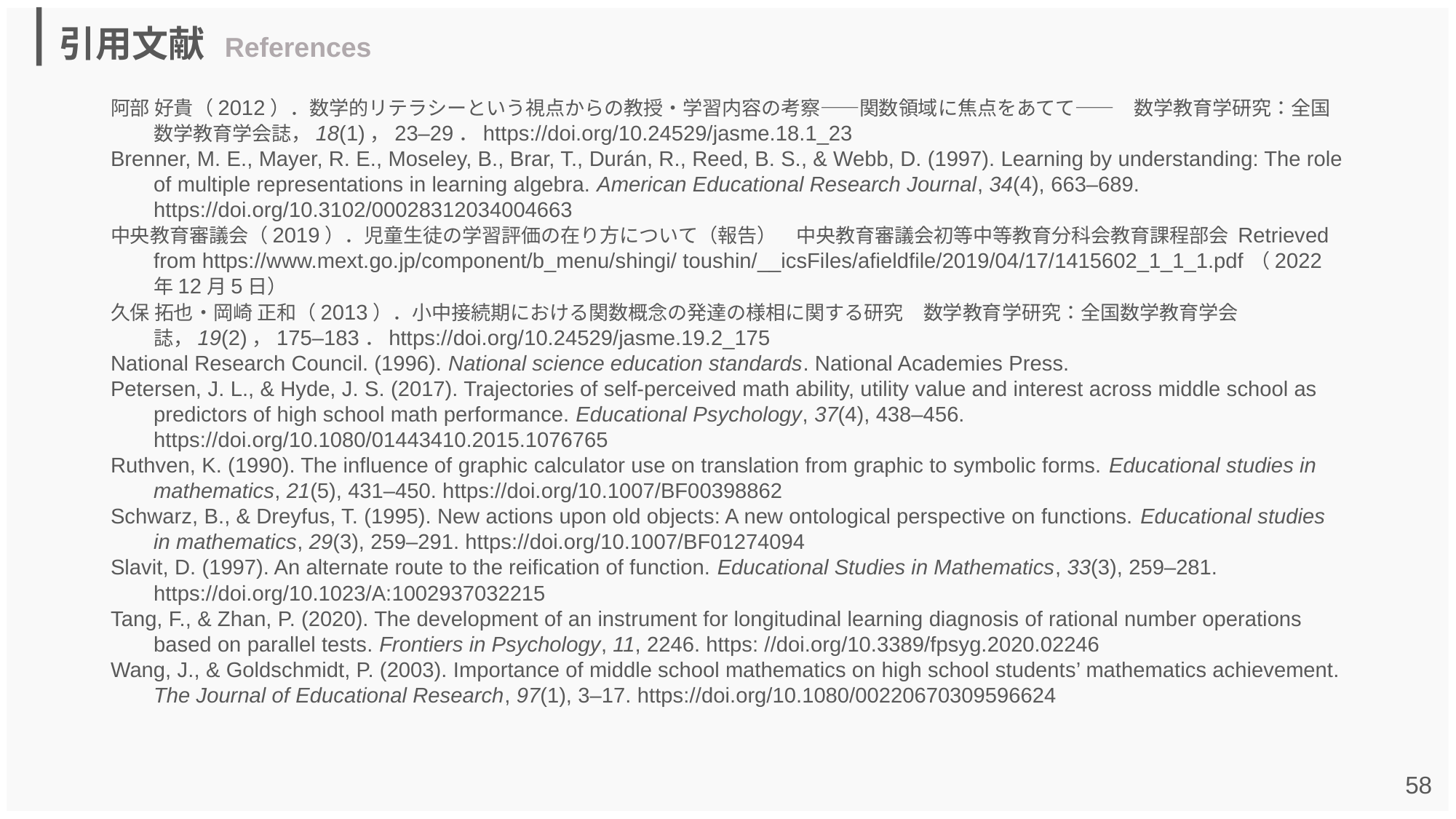

# 引用文献 References
阿部 好貴（2012）．数学的リテラシーという視点からの教授・学習内容の考察——関数領域に焦点をあてて——　数学教育学研究：全国数学教育学会誌，18(1)，23–29．https://doi.org/10.24529/jasme.18.1_23
Brenner, M. E., Mayer, R. E., Moseley, B., Brar, T., Durán, R., Reed, B. S., & Webb, D. (1997). Learning by understanding: The role of multiple representations in learning algebra. American Educational Research Journal, 34(4), 663–689. https://doi.org/10.3102/00028312034004663
中央教育審議会（2019）．児童生徒の学習評価の在り方について（報告）　中央教育審議会初等中等教育分科会教育課程部会 Retrieved from https://www.mext.go.jp/component/b_menu/shingi/ toushin/__icsFiles/afieldfile/2019/04/17/1415602_1_1_1.pdf（2022年12月5日）
久保 拓也・岡崎 正和（2013）．小中接続期における関数概念の発達の様相に関する研究　数学教育学研究：全国数学教育学会誌，19(2)，175–183．https://doi.org/10.24529/jasme.19.2_175
National Research Council. (1996). National science education standards. National Academies Press.
Petersen, J. L., & Hyde, J. S. (2017). Trajectories of self-perceived math ability, utility value and interest across middle school as predictors of high school math performance. Educational Psychology, 37(4), 438–456. https://doi.org/10.1080/01443410.2015.1076765
Ruthven, K. (1990). The influence of graphic calculator use on translation from graphic to symbolic forms. Educational studies in mathematics, 21(5), 431–450. https://doi.org/10.1007/BF00398862
Schwarz, B., & Dreyfus, T. (1995). New actions upon old objects: A new ontological perspective on functions. Educational studies in mathematics, 29(3), 259–291. https://doi.org/10.1007/BF01274094
Slavit, D. (1997). An alternate route to the reification of function. Educational Studies in Mathematics, 33(3), 259–281. https://doi.org/10.1023/A:1002937032215
Tang, F., & Zhan, P. (2020). The development of an instrument for longitudinal learning diagnosis of rational number operations based on parallel tests. Frontiers in Psychology, 11, 2246. https: //doi.org/10.3389/fpsyg.2020.02246
Wang, J., & Goldschmidt, P. (2003). Importance of middle school mathematics on high school students’ mathematics achievement. The Journal of Educational Research, 97(1), 3–17. https://doi.org/10.1080/00220670309596624

58